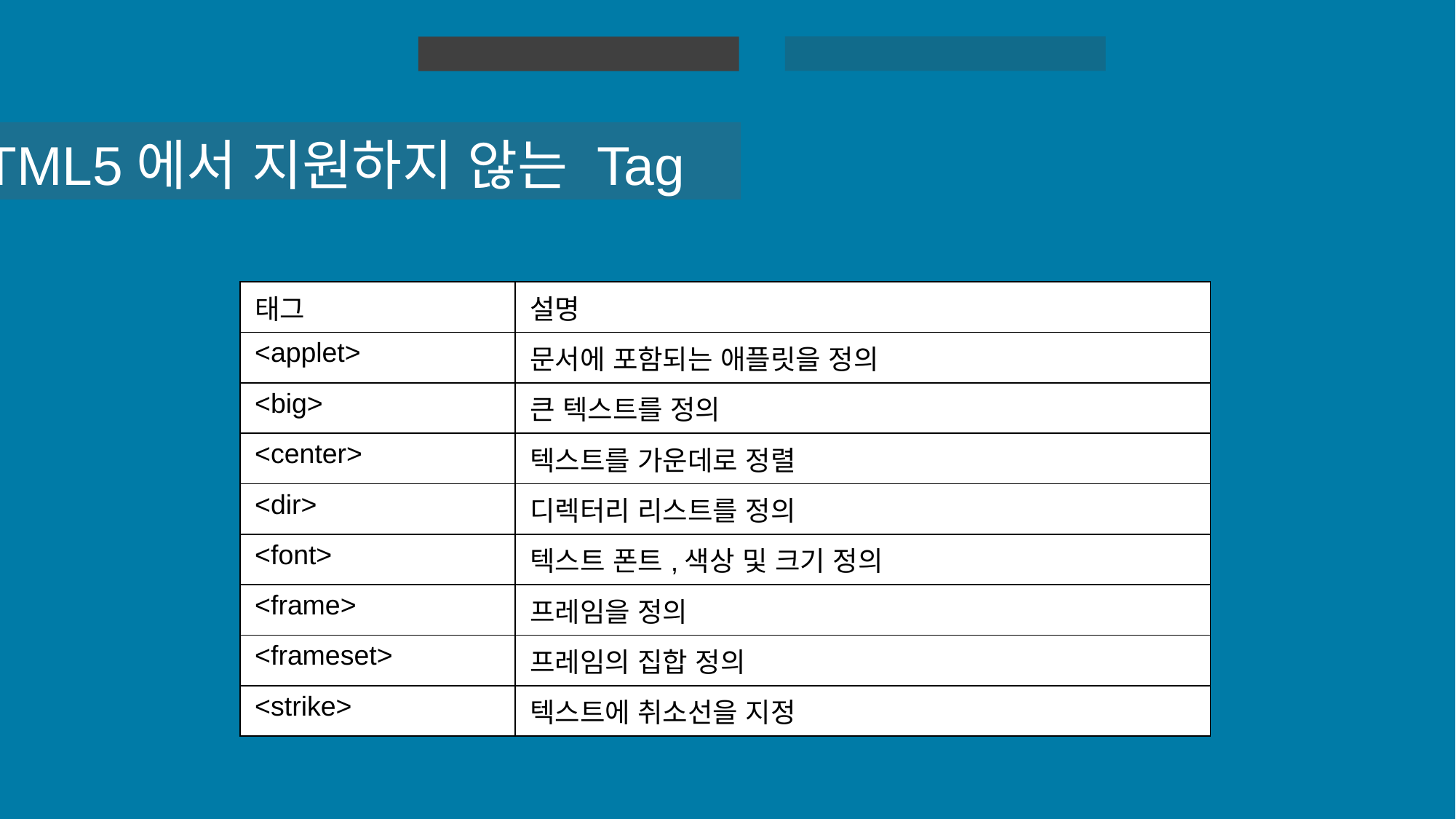

HTML 실습
HTML

HTML5에서 지원하지 않는 Tag
| 태그 | 설명 |
| --- | --- |
| <applet> | 문서에 포함되는 애플릿을 정의 |
| <big> | 큰 텍스트를 정의 |
| <center> | 텍스트를 가운데로 정렬 |
| <dir> | 디렉터리 리스트를 정의 |
| <font> | 텍스트 폰트,색상 및 크기 정의 |
| <frame> | 프레임을 정의 |
| <frameset> | 프레임의 집합 정의 |
| <strike> | 텍스트에 취소선을 지정 |